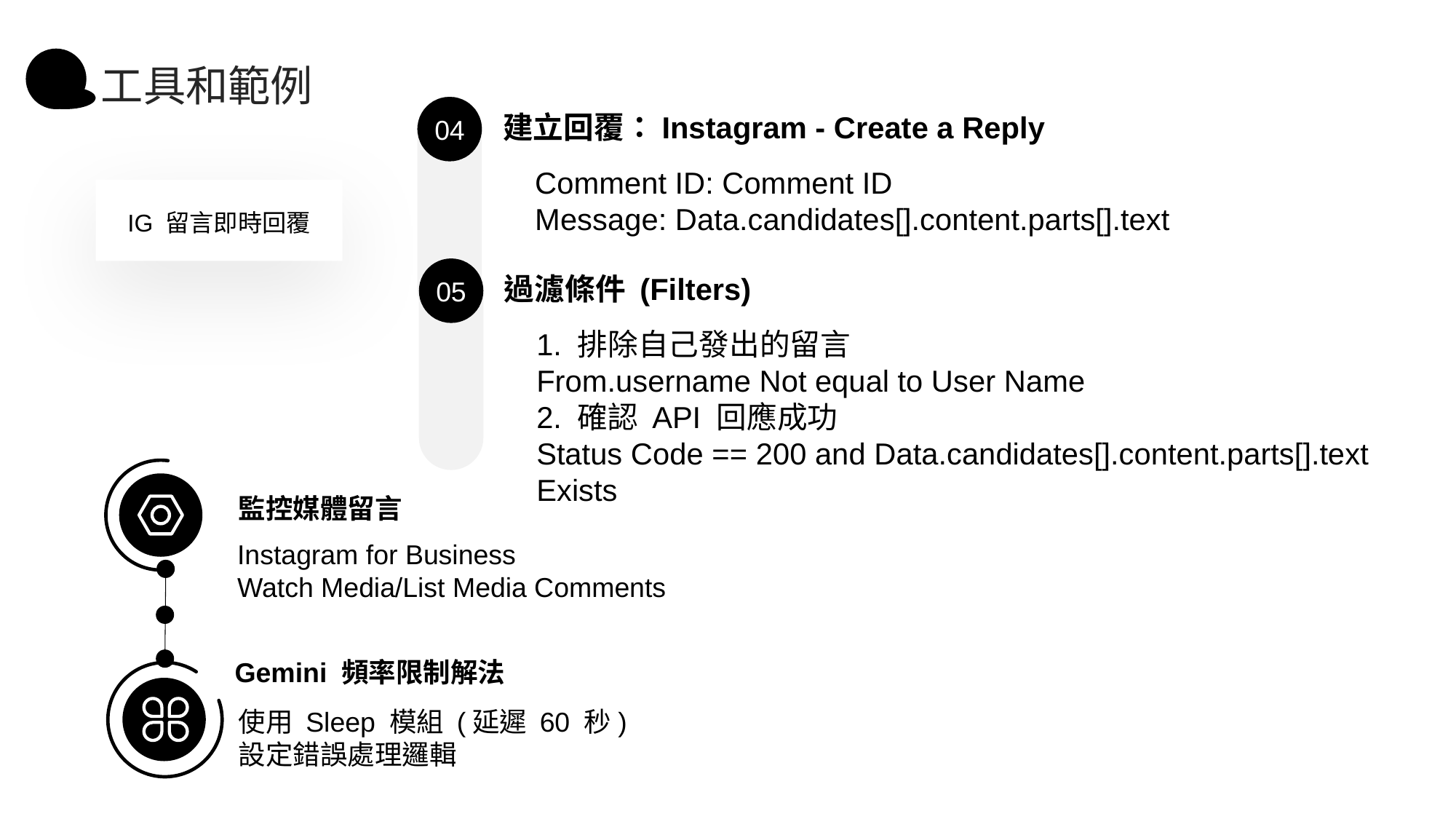

工具和範例
建立回覆：Instagram - Create a Reply

04
Comment ID: Comment ID
Message: Data.candidates[].content.parts[].text
IG 留言即時回覆
過濾條件 (Filters)

05
1. 排除自己發出的留言
From.username Not equal to User Name
2. 確認 API 回應成功
Status Code == 200 and Data.candidates[].content.parts[].text Exists

監控媒體留言

Instagram for Business
Watch Media/List Media Comments

Gemini 頻率限制解法

使用 Sleep 模組 (延遲 60 秒)
設定錯誤處理邏輯